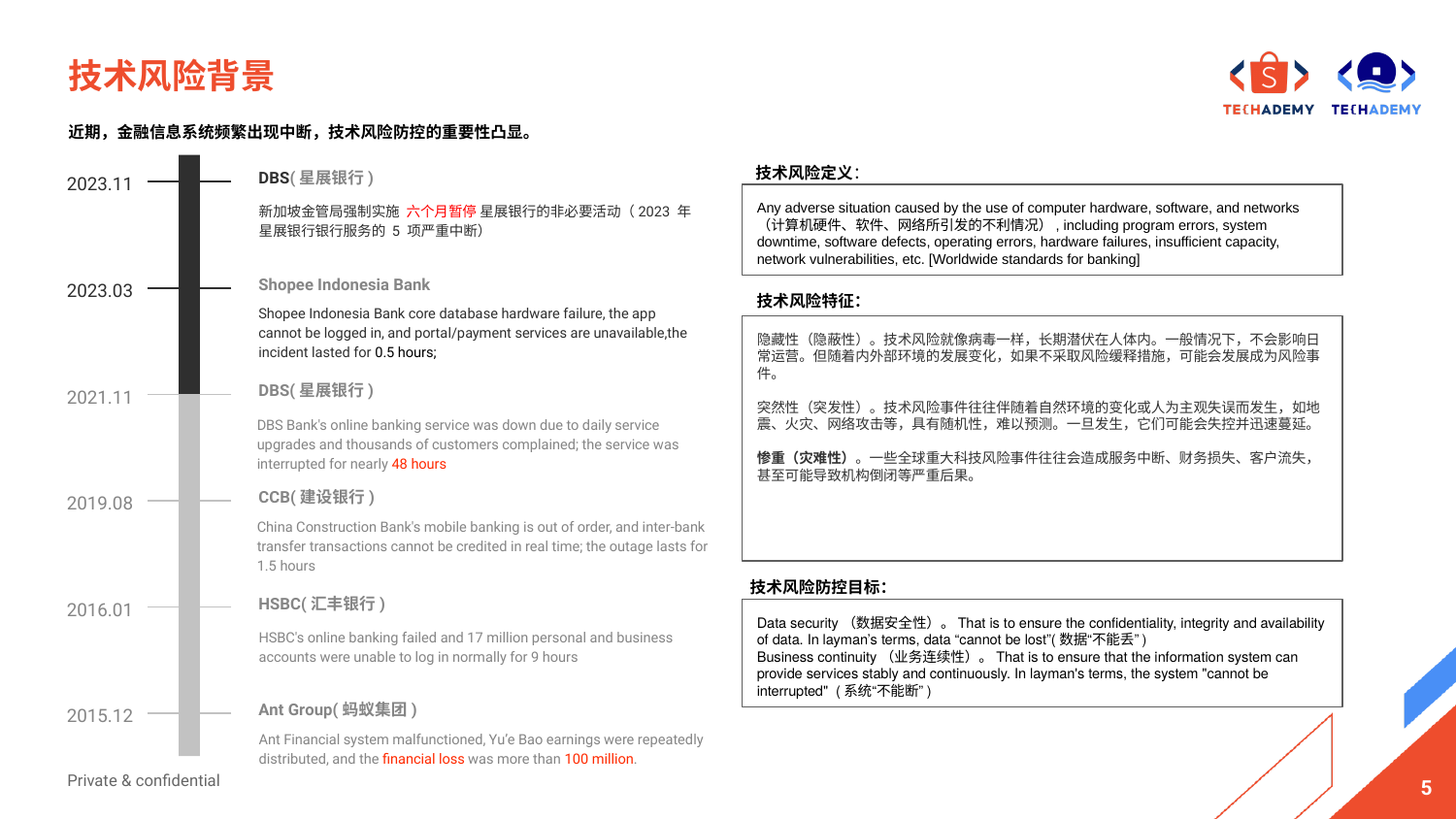

#
技术风险背景

近期，金融信息系统频繁出现中断，技术风险防控的重要性凸显。

技术风险定义：

DBS(星展银行)

2023.11

Any adverse situation caused by the use of computer hardware, software, and networks（计算机硬件、软件、网络所引发的不利情况）, including program errors, system downtime, software defects, operating errors, hardware failures, insufficient capacity, network vulnerabilities, etc. [Worldwide standards for banking]

新加坡金管局强制实施  六个月暂停 星展银行的非必要活动（2023 年星展银行银行服务的 5 项严重中断）

Shopee Indonesia Bank
2023.03
Shopee Indonesia Bank core database hardware failure, the app cannot be logged in, and portal/payment services are unavailable,the incident lasted for 0.5 hours;

技术风险特征：

隐藏性（隐蔽性）。技术风险就像病毒一样，长期潜伏在人体内。一般情况下，不会影响日常运营。但随着内外部环境的发展变化，如果不采取风险缓释措施，可能会发展成为风险事件。

突然性（突发性）。技术风险事件往往伴随着自然环境的变化或人为主观失误而发生，如地震、火灾、网络攻击等，具有随机性，难以预测。一旦发生，它们可能会失控并迅速蔓延。

惨重（灾难性）。一些全球重大科技风险事件往往会造成服务中断、财务损失、客户流失，甚至可能导致机构倒闭等严重后果。

DBS(星展银行)
2021.11

DBS Bank's online banking service was down due to daily service upgrades and thousands of customers complained; the service was interrupted for nearly 48 hours
CCB(建设银行)
2019.08
China Construction Bank's mobile banking is out of order, and inter-bank transfer transactions cannot be credited in real time; the outage lasts for 1.5 hours

技术风险防控目标：

HSBC(汇丰银行)
2016.01

HSBC's online banking failed and 17 million personal and business accounts were unable to log in normally for 9 hours

Data security（数据安全性）。That is to ensure the confidentiality, integrity and availability of data. In layman’s terms, data “cannot be lost”(数据“不能丢”)
Business continuity（业务连续性）。That is to ensure that the information system can provide services stably and continuously. In layman's terms, the system "cannot be interrupted"  (系统“不能断”)

Ant Group(蚂蚁集团)
2015.12
Ant Financial system malfunctioned, Yu’e Bao earnings were repeatedly distributed, and the financial loss was more than 100 million.

5